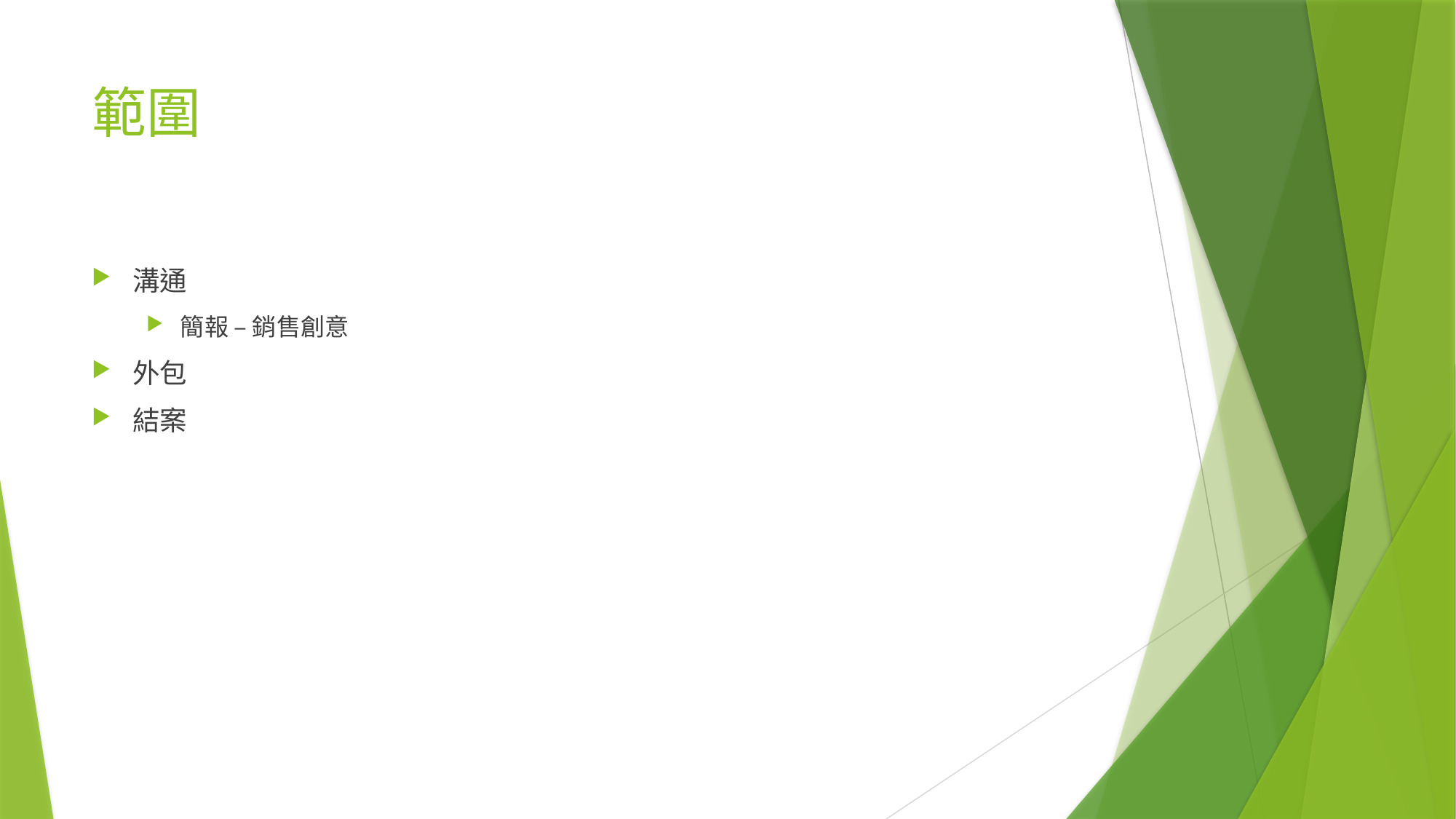

# 範圍
溝通
簡報 – 銷售創意
外包
結案